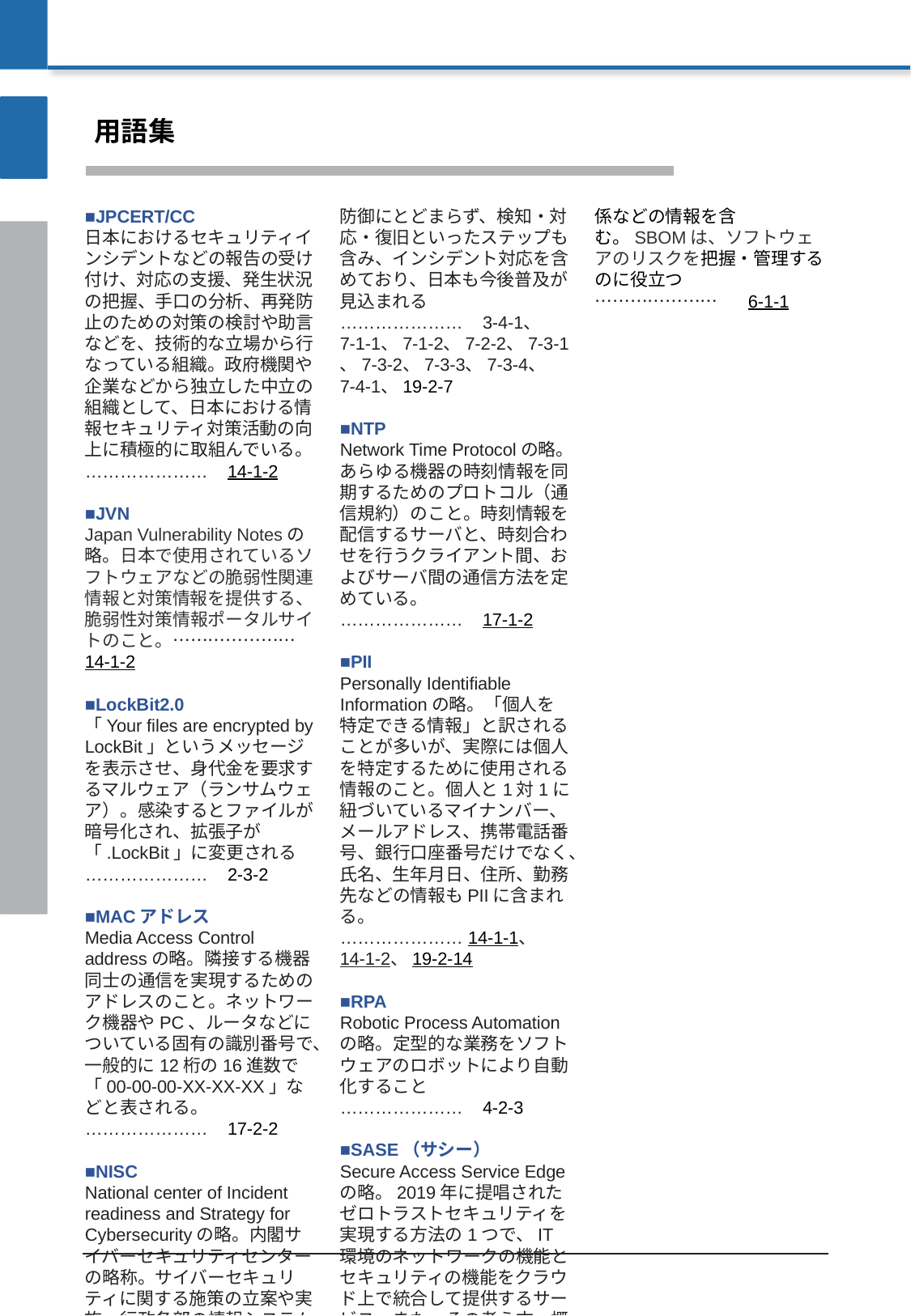

用語集
■JPCERT/CC
日本におけるセキュリティインシデントなどの報告の受け付け、対応の支援、発生状況の把握、手口の分析、再発防止のための対策の検討や助言などを、技術的な立場から行なっている組織。政府機関や企業などから独立した中立の組織として、日本における情報セキュリティ対策活動の向上に積極的に取組んでいる。
…………………    14-1-2

■JVN
Japan Vulnerability Notesの略。日本で使用されているソフトウェアなどの脆弱性関連情報と対策情報を提供する、脆弱性対策情報ポータルサイトのこと。…………………    14-1-2

■LockBit2.0
「Your files are encrypted by LockBit」というメッセージを表示させ、身代金を要求するマルウェア（ランサムウェア）。感染するとファイルが暗号化され、拡張子が「.LockBit」に変更される
…………………    2-3-2

■MACアドレス
Media Access Control addressの略。隣接する機器同士の通信を実現するためのアドレスのこと。ネットワーク機器やPC、ルータなどについている固有の識別番号で、一般的に12桁の16進数で「00-00-00-XX-XX-XX」などと表される。
…………………    17-2-2

■NISC
National center of Incident readiness and Strategy for Cybersecurityの略。内閣サイバーセキュリティセンターの略称。サイバーセキュリティに関する施策の立案や実施、行政各部の情報システムに対するセキュリティ対策の強化を担当
…………………    5-2-1、6-1-3、12-3-1、19-1-1、19-2-6

■NIST サイバーセキュリティフレームワーク（CSF）
米国政府機関の重要インフラの運用者を対象として誕生し、防御にとどまらず、検知・対応・復旧といったステップも含み、インシデント対応を含めており、日本も今後普及が見込まれる
…………………    3-4-1、7-1-1、7-1-2、7-2-2、7-3-1、7-3-2、7-3-3、7-3-4、7-4-1、19-2-7

■NTP
Network Time Protocolの略。あらゆる機器の時刻情報を同期するためのプロトコル（通信規約）のこと。時刻情報を配信するサーバと、時刻合わせを行うクライアント間、およびサーバ間の通信方法を定めている。
…………………    17-1-2

■PII
Personally Identifiable Informationの略。「個人を特定できる情報」と訳されることが多いが、実際には個人を特定するために使用される情報のこと。個人と1対1に紐づいているマイナンバー、メールアドレス、携帯電話番号、銀行口座番号だけでなく、氏名、生年月日、住所、勤務先などの情報もPIIに含まれる。
………………… 14-1-1、14-1-2、19-2-14

■RPA
Robotic Process Automationの略。定型的な業務をソフトウェアのロボットにより自動化すること
…………………    4-2-3

■SASE（サシー）
Secure Access Service Edgeの略。2019年に提唱されたゼロトラストセキュリティを実現する方法の1つで、IT環境のネットワークの機能とセキュリティの機能をクラウド上で統合して提供するサービス、また、その考え方・概念
…………………    2-2-4、17-2-2

■SBOM（エスボム）
Software Bill of Materialsの略。ソフトウェアを構成する要素を一覧できるリストのこと。SBOMは、ソフトウェアの構成要素の名称やバージョン情報、開発者、依存関係などの情報を含む。SBOMは、ソフトウェアのリスクを把握・管理するのに役立つ
………………… 　6-1-1